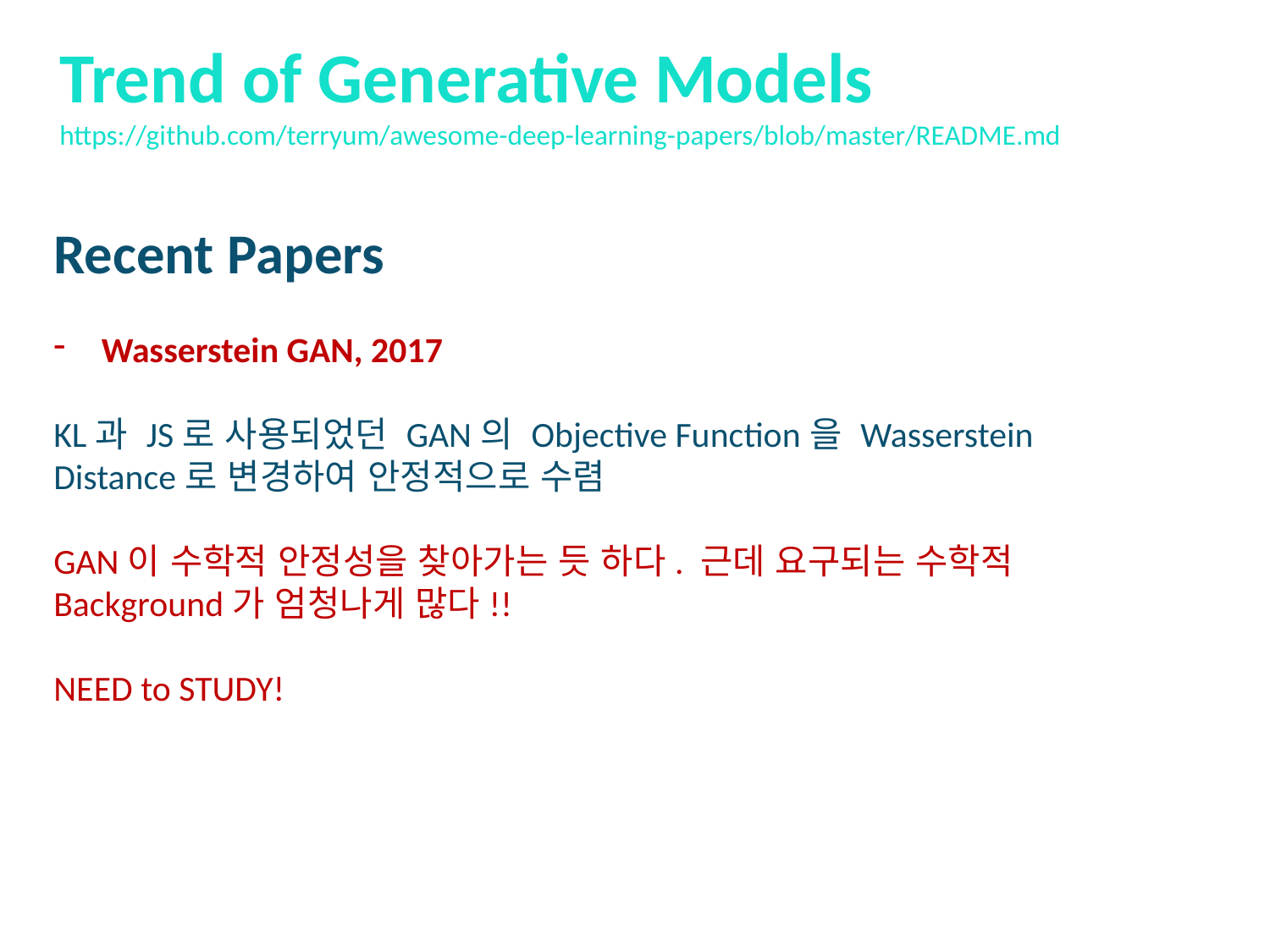

Trend of Generative Models
https://github.com/terryum/awesome-deep-learning-papers/blob/master/README.md
Recent Papers

Wasserstein GAN, 2017

KL과 JS로 사용되었던 GAN의 Objective Function을 Wasserstein Distance로 변경하여 안정적으로 수렴

GAN이 수학적 안정성을 찾아가는 듯 하다. 근데 요구되는 수학적
Background가 엄청나게 많다!!

NEED to STUDY!